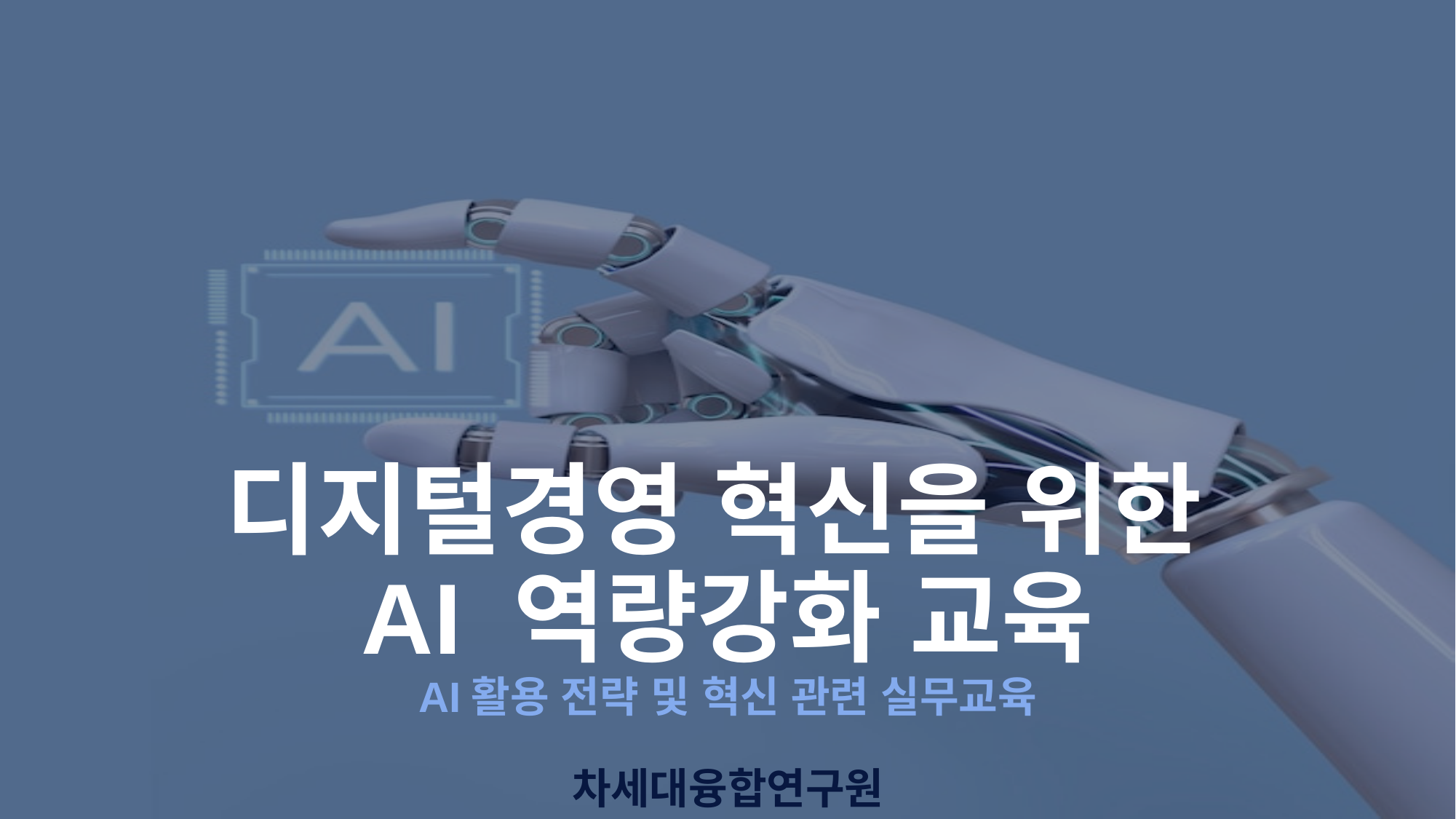

# 디지털경영 혁신을 위한 AI 역량강화 교육 AI활용 전략 및 혁신 관련 실무교육 차세대융합연구원